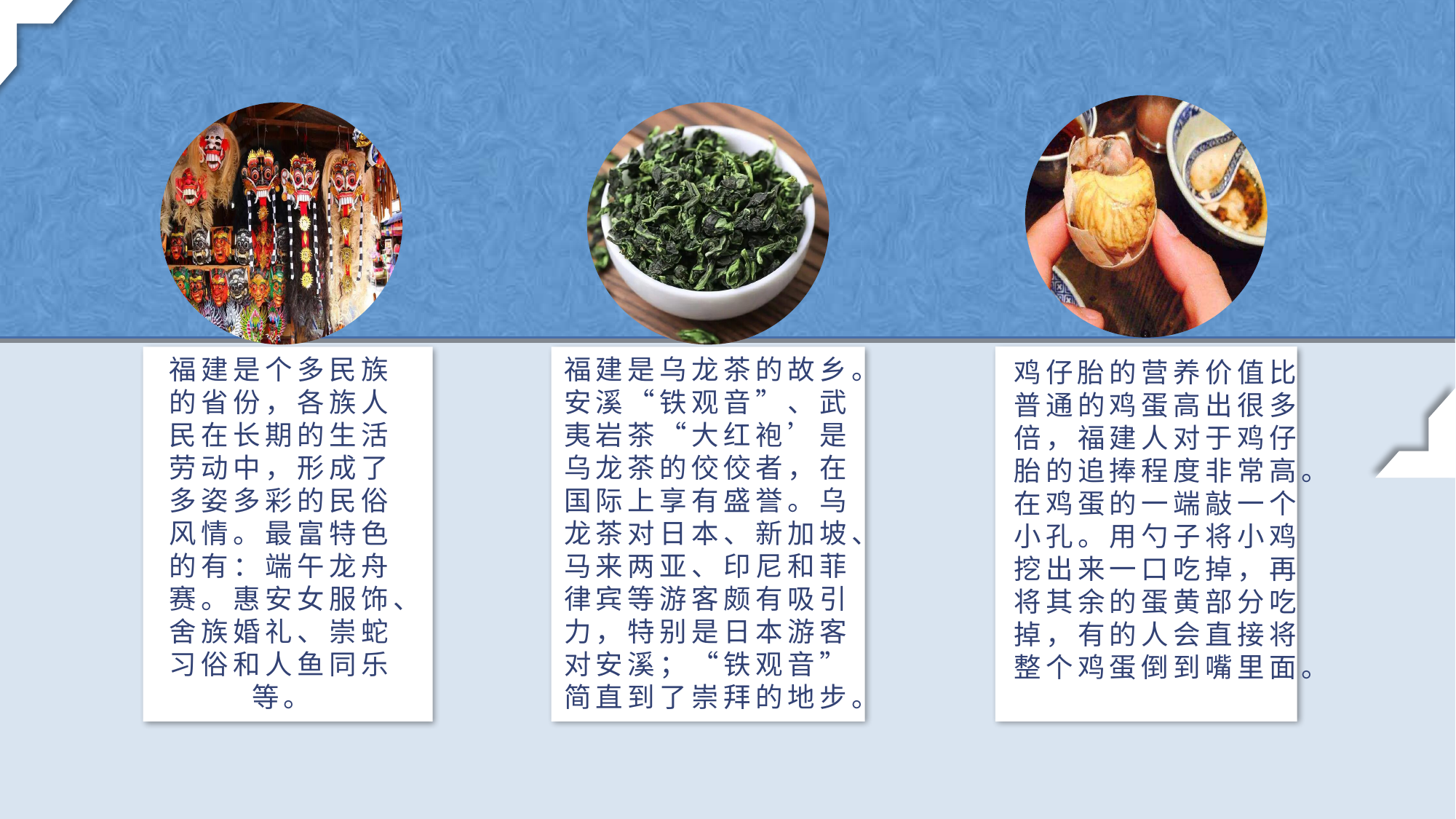

福建是个多民族的省份，各族人民在长期的生活劳动中，形成了多姿多彩的民俗风情。最富特色的有：端午龙舟赛。惠安女服饰、舍族婚礼、崇蛇习俗和人鱼同乐等。
福建是乌龙茶的故乡。安溪“铁观音”、武夷岩茶“大红袍’是乌龙茶的佼佼者，在国际上享有盛誉。乌龙茶对日本、新加坡、马来两亚、印尼和菲律宾等游客颇有吸引力，特别是日本游客对安溪；“铁观音”简直到了崇拜的地步。
鸡仔胎的营养价值比普通的鸡蛋高出很多倍，福建人对于鸡仔胎的追捧程度非常高。在鸡蛋的一端敲一个小孔。用勺子将小鸡挖出来一口吃掉，再将其余的蛋黄部分吃掉，有的人会直接将整个鸡蛋倒到嘴里面。